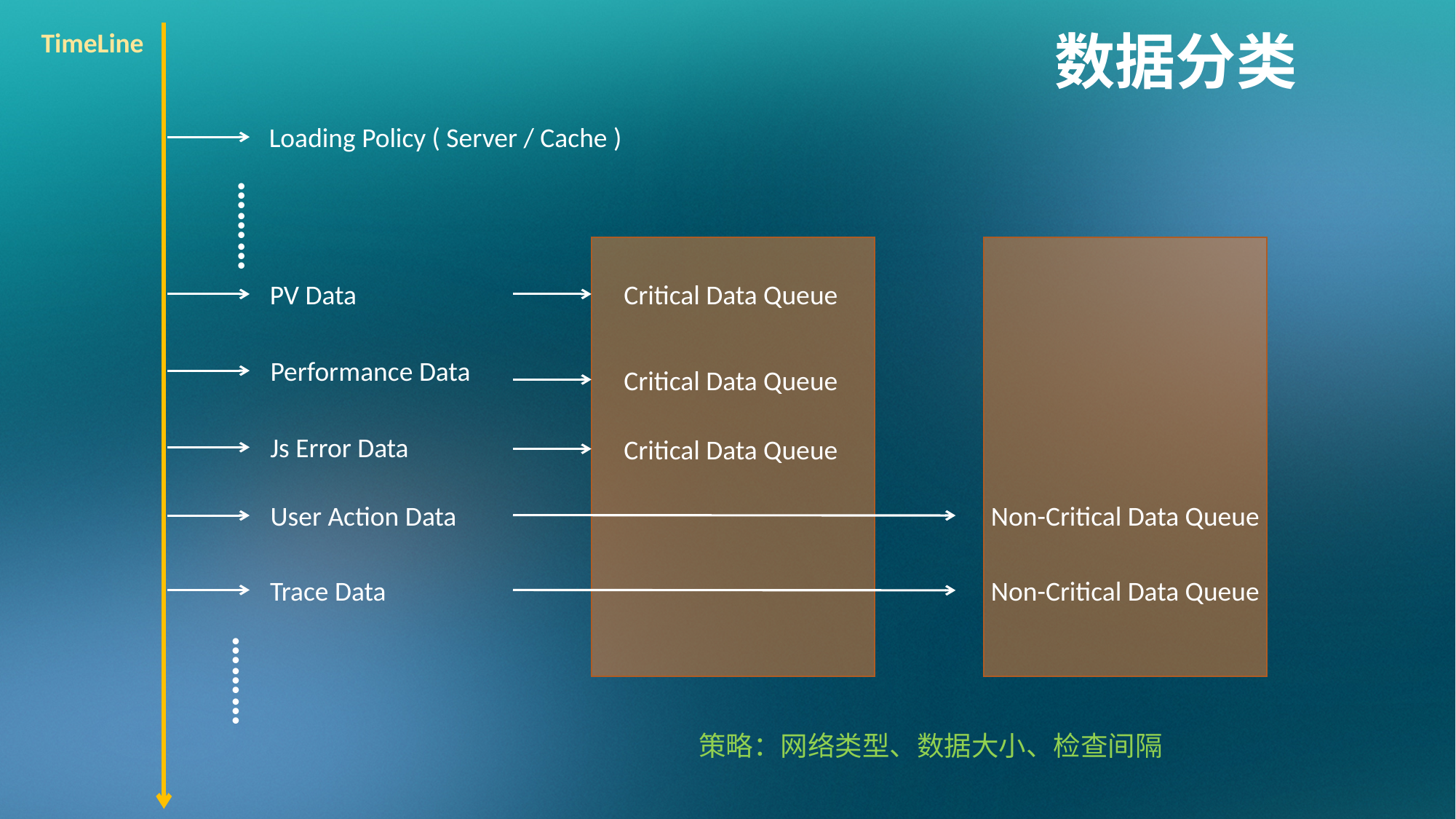

数据分类
TimeLine
Loading Policy ( Server / Cache )
………

PV Data
Critical Data Queue
Performance Data
Critical Data Queue
Js Error Data
Critical Data Queue
User Action Data
Non-Critical Data Queue
Trace Data
Non-Critical Data Queue
………
策略：网络类型、数据大小、检查间隔